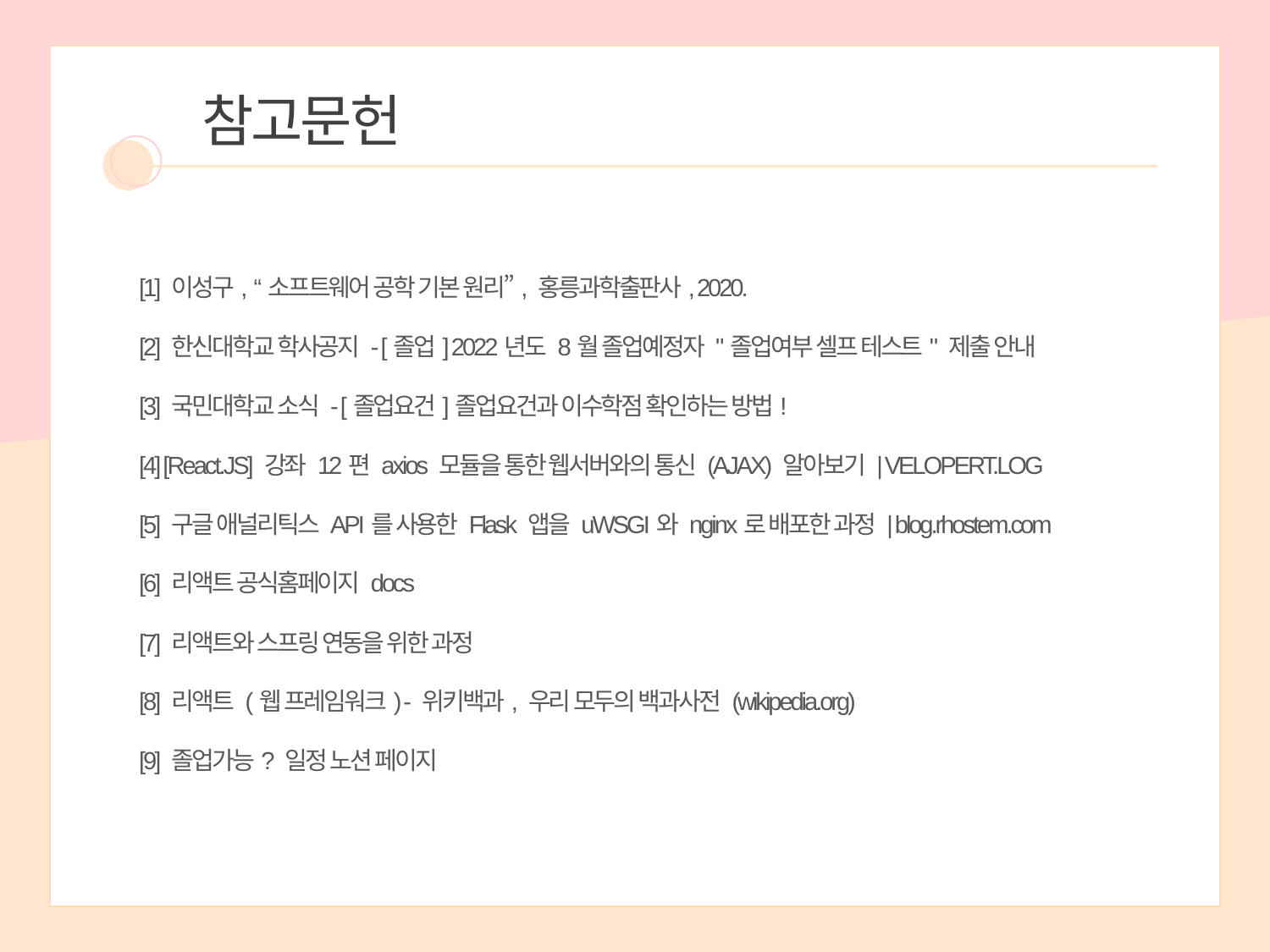

참고문헌
[1] 이성구,  “소프트웨어 공학 기본 원리”, 홍릉과학출판사, 2020.
[2] 한신대학교 학사공지 - [졸업] 2022년도 8월 졸업예정자 "졸업여부 셀프 테스트" 제출 안내
[3] 국민대학교 소식 - [졸업요건]졸업요건과 이수학점 확인하는 방법!
[4] [React.JS] 강좌 12편 axios 모듈을 통한 웹서버와의 통신 (AJAX) 알아보기 | VELOPERT.LOG
[5] 구글 애널리틱스 API를 사용한 Flask 앱을 uWSGI와 nginx로 배포한 과정 | blog.rhostem.com
[6] 리액트 공식홈페이지 docs
[7] 리액트와 스프링 연동을 위한 과정
[8] 리액트 (웹 프레임워크) - 위키백과, 우리 모두의 백과사전 (wikipedia.org)
[9] 졸업가능? 일정 노션 페이지